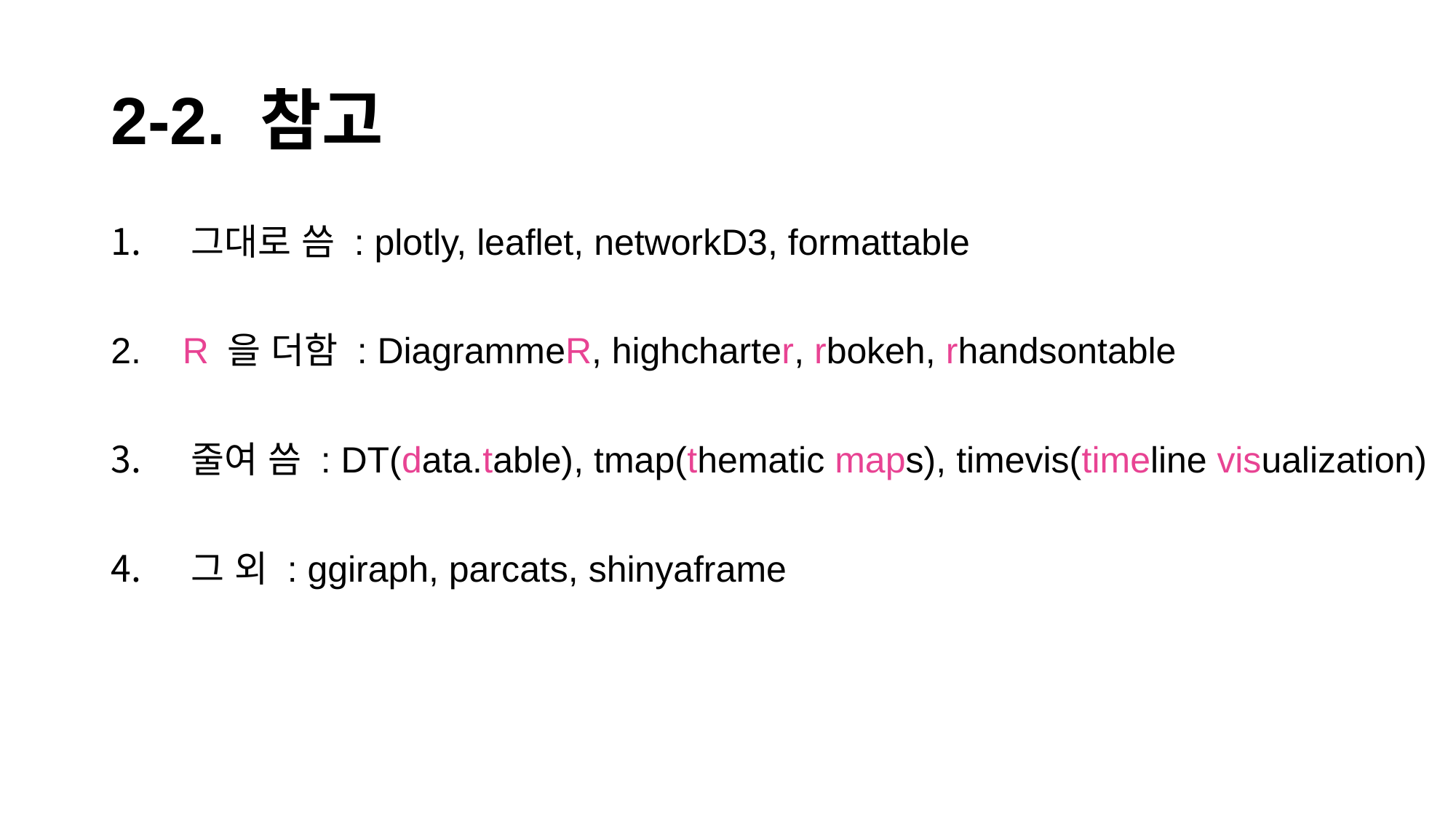

# 2-2. 참고
 그대로 씀 : plotly, leaflet, networkD3, formattable

 R 을 더함 : DiagrammeR, highcharter, rbokeh, rhandsontable

 줄여 씀 : DT(data.table), tmap(thematic maps), timevis(timeline visualization)

 그 외 : ggiraph, parcats, shinyaframe